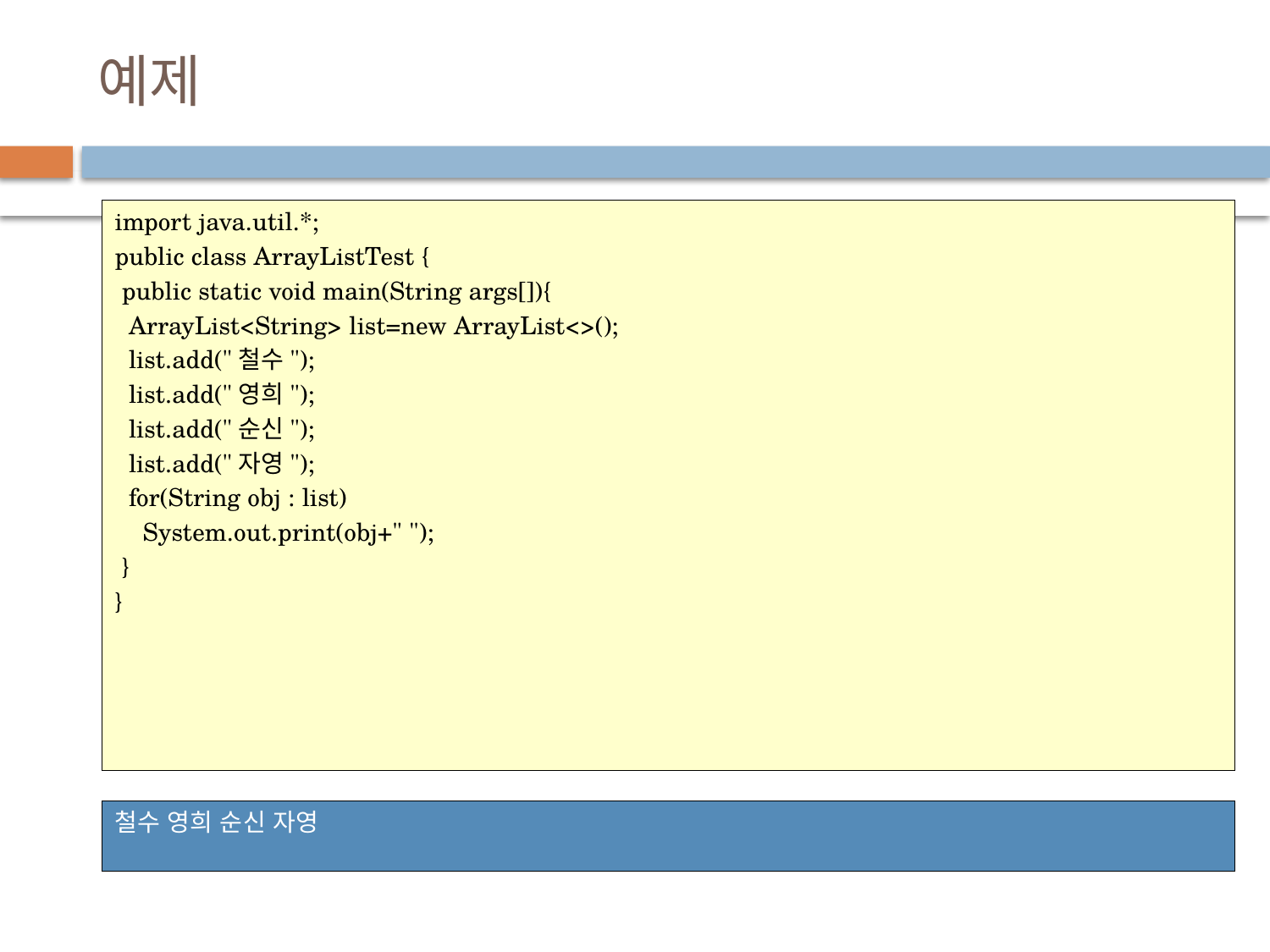

# 예제
import java.util.*;
public class ArrayListTest {
 public static void main(String args[]){
  ArrayList<String> list=new ArrayList<>();
  list.add("철수");
  list.add("영희");
  list.add("순신");
  list.add("자영");
  for(String obj : list)
    System.out.print(obj+" ");
 }
}
철수 영희 순신 자영